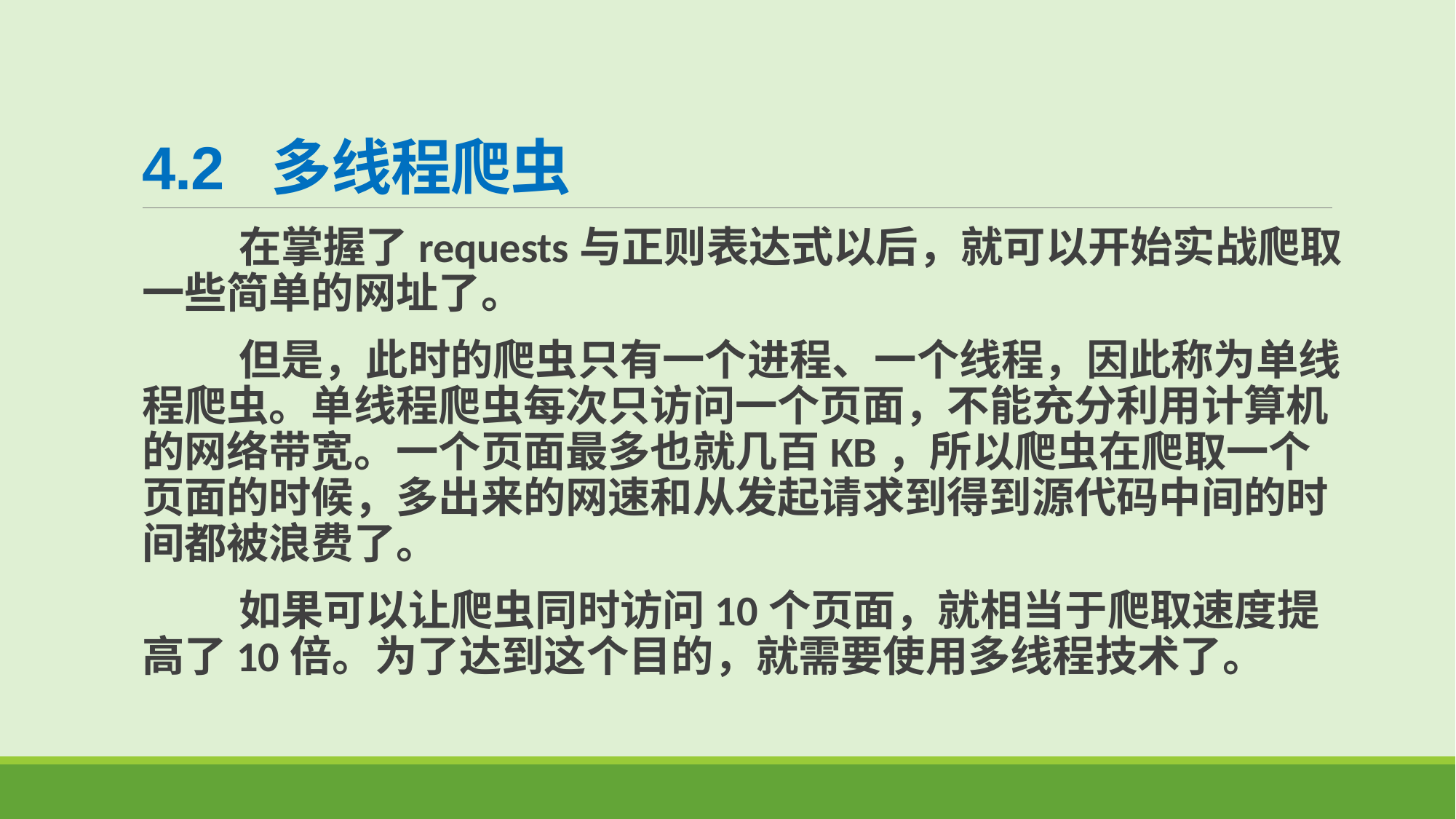

# 4.2  多线程爬虫
         在掌握了requests与正则表达式以后，就可以开始实战爬取一些简单的网址了。
         但是，此时的爬虫只有一个进程、一个线程，因此称为单线程爬虫。单线程爬虫每次只访问一个页面，不能充分利用计算机的网络带宽。一个页面最多也就几百KB，所以爬虫在爬取一个页面的时候，多出来的网速和从发起请求到得到源代码中间的时间都被浪费了。
         如果可以让爬虫同时访问10个页面，就相当于爬取速度提高了10倍。为了达到这个目的，就需要使用多线程技术了。